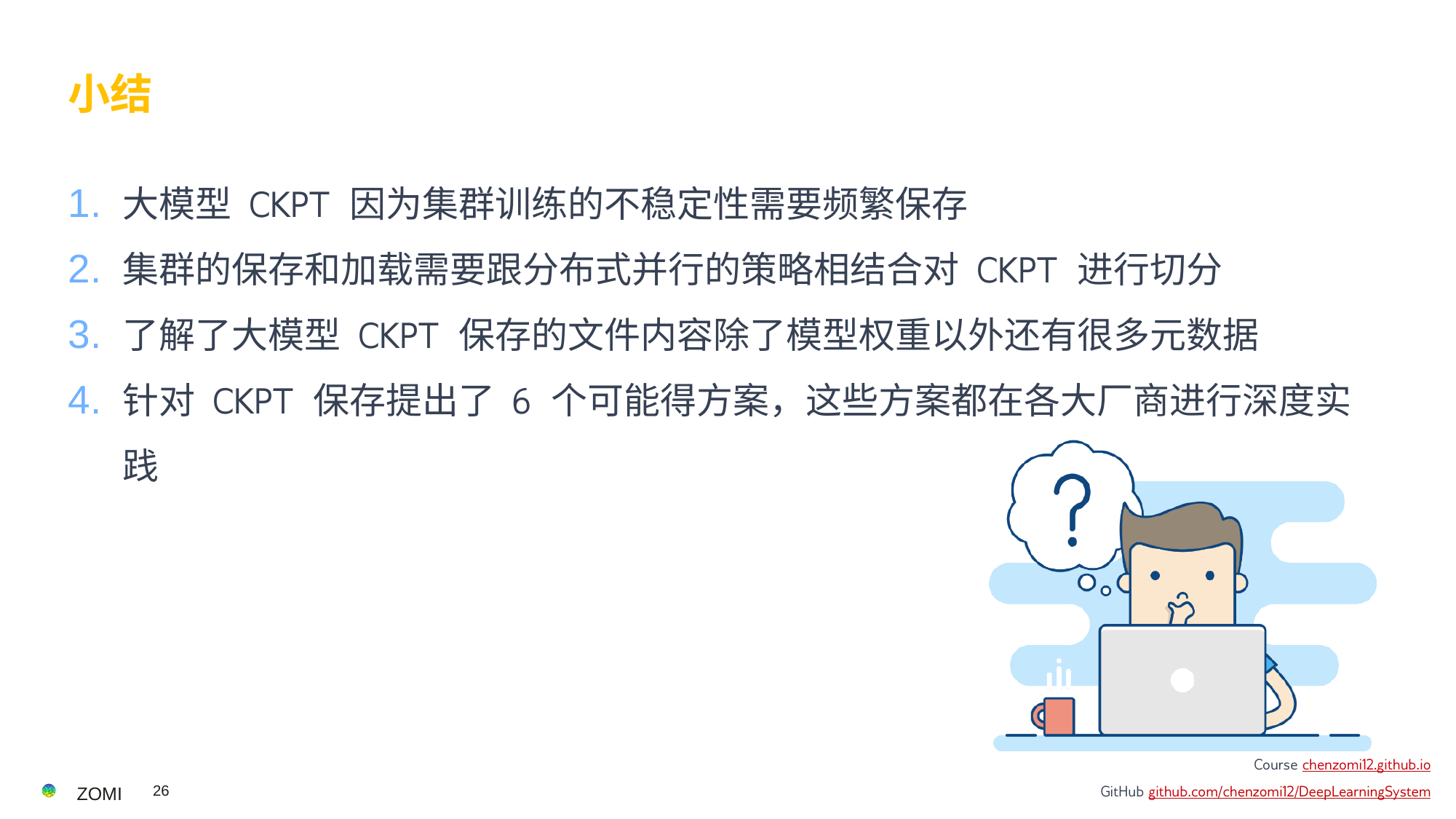

# 小结
大模型 CKPT 因为集群训练的不稳定性需要频繁保存
集群的保存和加载需要跟分布式并行的策略相结合对 CKPT 进行切分
了解了大模型 CKPT 保存的文件内容除了模型权重以外还有很多元数据
针对 CKPT 保存提出了 6 个可能得方案，这些方案都在各大厂商进行深度实践